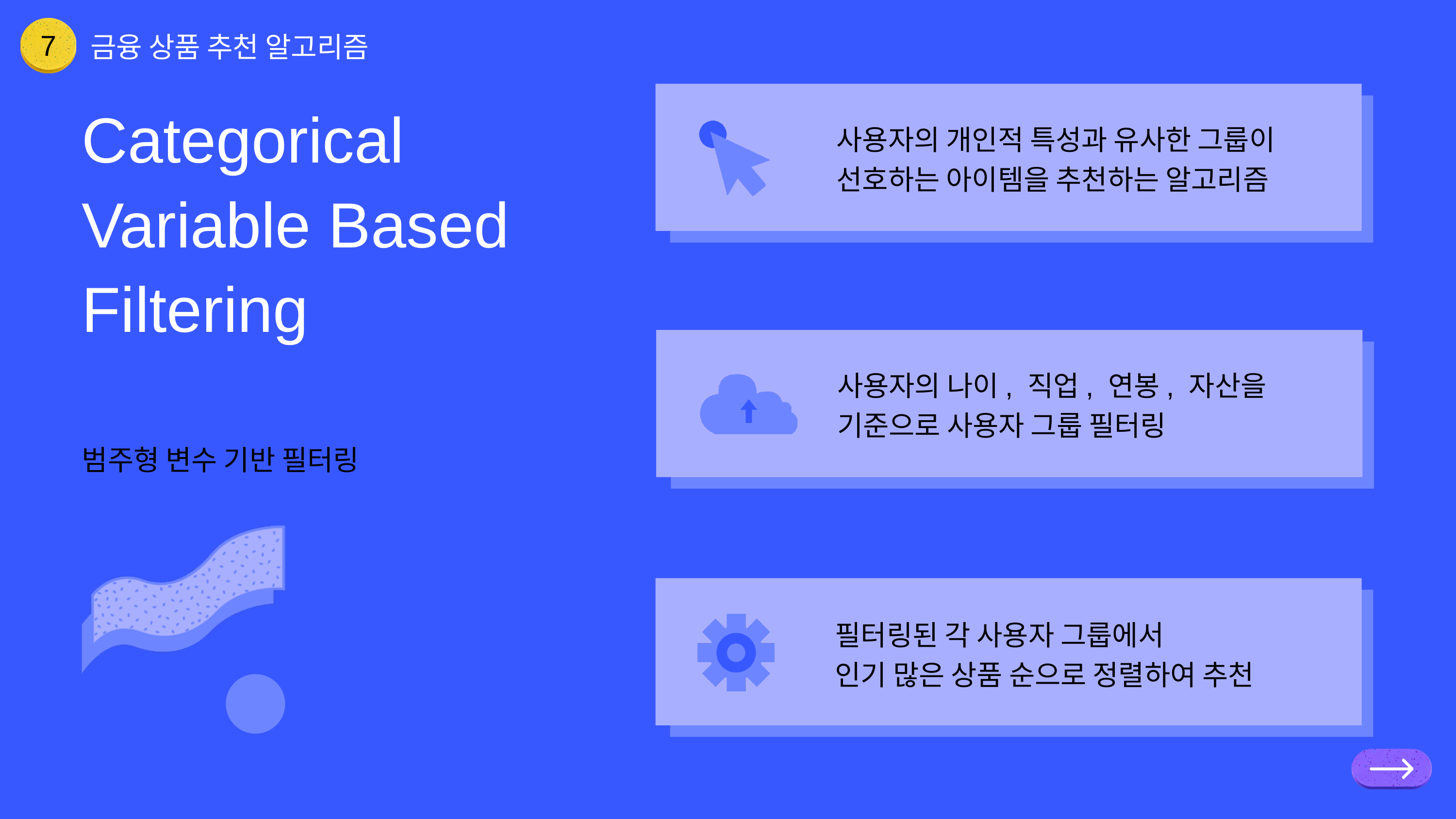

금융 상품 추천 알고리즘
7

Categorical Variable Based Filtering
범주형 변수 기반 필터링

사용자의 개인적 특성과 유사한 그룹이 선호하는 아이템을 추천하는 알고리즘

사용자의 나이, 직업, 연봉, 자산을
기준으로 사용자 그룹 필터링

필터링된 각 사용자 그룹에서
인기 많은 상품 순으로 정렬하여 추천